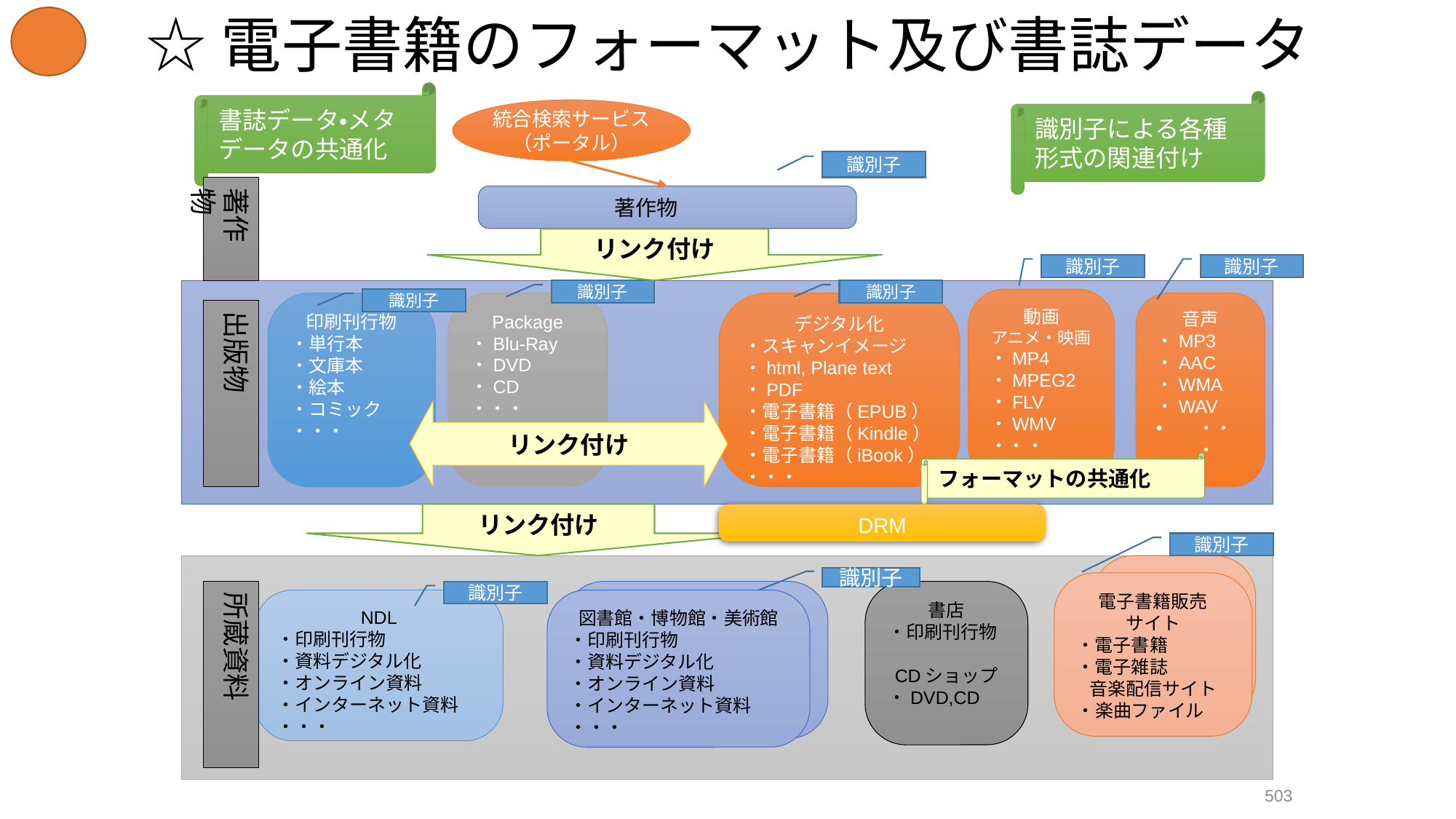

（フォーマット、メタデータ、識別子等）
# ☆電子書籍のフォーマット及び書誌データ

書誌データ・メタデータの共通化
識別子による各種形式の関連付け
統合検索サービス
（ポータル）
識別子
著作物
著作物
リンク付け
識別子
識別子

識別子
識別子
動画
アニメ・映画
・MP4
・MPEG2
・FLV
・WMV
・・・

識別子
印刷刊行物
・単行本
・文庫本
・絵本
・コミック
・・・
Package
・Blu-Ray
・DVD
・CD
・・・
デジタル化
・スキャンイメージ
・html, Plane text
・PDF
・電子書籍（EPUB）
・電子書籍（Kindle）
・電子書籍（iBook）
・・・
音声
・MP3
・AAC
・WMA
・WAV
・・・

出版物
リンク付け
フォーマットの共通化
リンク付け
DRM
識別子

電子書籍販売サイト
識別子
電子書籍販売
サイト
・電子書籍
・電子雑誌
音楽配信サイト
・楽曲ファイル
書店
・印刷刊行物

CDショップ
・DVD,CD

所蔵資料
識別子
公共図書館・大学図書館
冊子体資料
資料デジタル化
オンライン資料
インターネット資料
・・・

NDL
・印刷刊行物
・資料デジタル化
・オンライン資料
・インターネット資料
・・・
図書館・博物館・美術館
・印刷刊行物
・資料デジタル化
・オンライン資料
・インターネット資料
・・・

503
2012/10/28
2012/10/28